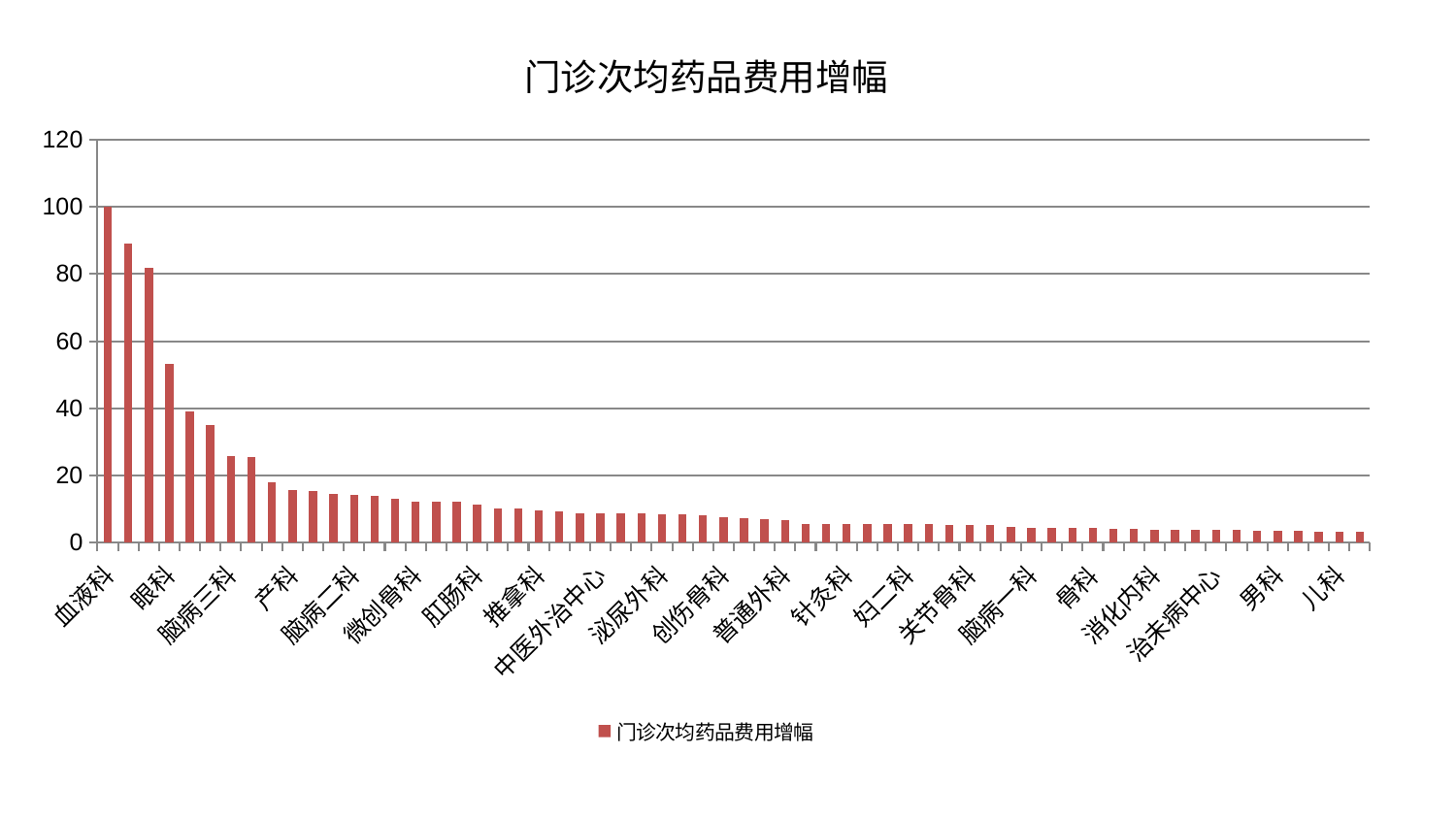

### Chart: 门诊次均药品费用增幅

| Category | 门诊次均药品费用增幅 |
|---|---|
| 血液科 | 100.0 |
| 脾胃科消化科合并 | 89.13315013382638 |
| 呼吸内科 | 81.90867365429622 |
| 眼科 | 53.28811350581185 |
| 内分泌科 | 39.12005342699373 |
| 重症医学科 | 34.896447138626726 |
| 脑病三科 | 25.717006672009507 |
| 小儿推拿科 | 25.585705048287217 |
| 身心医学科 | 17.89748356505317 |
| 产科 | 15.575568031044833 |
| 心病四科 | 15.236917283222644 |
| 脊柱骨科 | 14.651791847658375 |
| 脑病二科 | 14.099958462088074 |
| 综合内科 | 13.804929553921701 |
| 神经外科 | 13.14025361613135 |
| 微创骨科 | 12.290032084422661 |
| 周围血管科 | 12.25248930115667 |
| 心病一科 | 12.213133641707625 |
| 肛肠科 | 11.421439694843531 |
| 西区重症医学科 | 10.209017322116201 |
| 胸外科 | 10.1201136488622 |
| 推拿科 | 9.72533318053346 |
| 肝胆外科 | 9.38968836356673 |
| 妇科 | 8.84165872591844 |
| 中医外治中心 | 8.729995618011843 |
| 东区肾病科 | 8.681357162652407 |
| 口腔科 | 8.675194162350056 |
| 泌尿外科 | 8.532573464153725 |
| 肾脏内科 | 8.339574554186498 |
| 心病二科 | 8.263918946149879 |
| 创伤骨科 | 7.598049194781229 |
| 心病三科 | 7.23547324666717 |
| 康复科 | 6.947714994162408 |
| 普通外科 | 6.626793968444967 |
| 妇科妇二科合并 | 5.697714952864356 |
| 耳鼻喉科 | 5.675649425429345 |
| 针灸科 | 5.651550418636469 |
| 肾病科 | 5.606749714662377 |
| 美容皮肤科 | 5.526529801374275 |
| 妇二科 | 5.471012240071982 |
| 神经内科 | 5.439156430458634 |
| 乳腺甲状腺外科 | 5.367653906828907 |
| 关节骨科 | 5.25557241564634 |
| 脾胃病科 | 5.225856312176101 |
| 风湿病科 | 4.715219603396797 |
| 脑病一科 | 4.418431643791373 |
| 显微骨科 | 4.343451395312809 |
| 心血管内科 | 4.3150250517346835 |
| 骨科 | 4.2575899250783955 |
| 肿瘤内科 | 4.165235416699543 |
| 医院 | 4.049951517888357 |
| 消化内科 | 3.8894436341754277 |
| 运动损伤骨科 | 3.8754588071666456 |
| 皮肤科 | 3.7996457312594476 |
| 治未病中心 | 3.7627791302431803 |
| 东区重症医学科 | 3.7012770069804826 |
| 老年医学科 | 3.6471643935469094 |
| 男科 | 3.4170284261292907 |
| 肝病科 | 3.395449517181272 |
| 小儿骨科 | 3.365769639137899 |
| 儿科 | 3.3406606675550874 |
| 中医经典科 | 3.3001555336519273 |
212